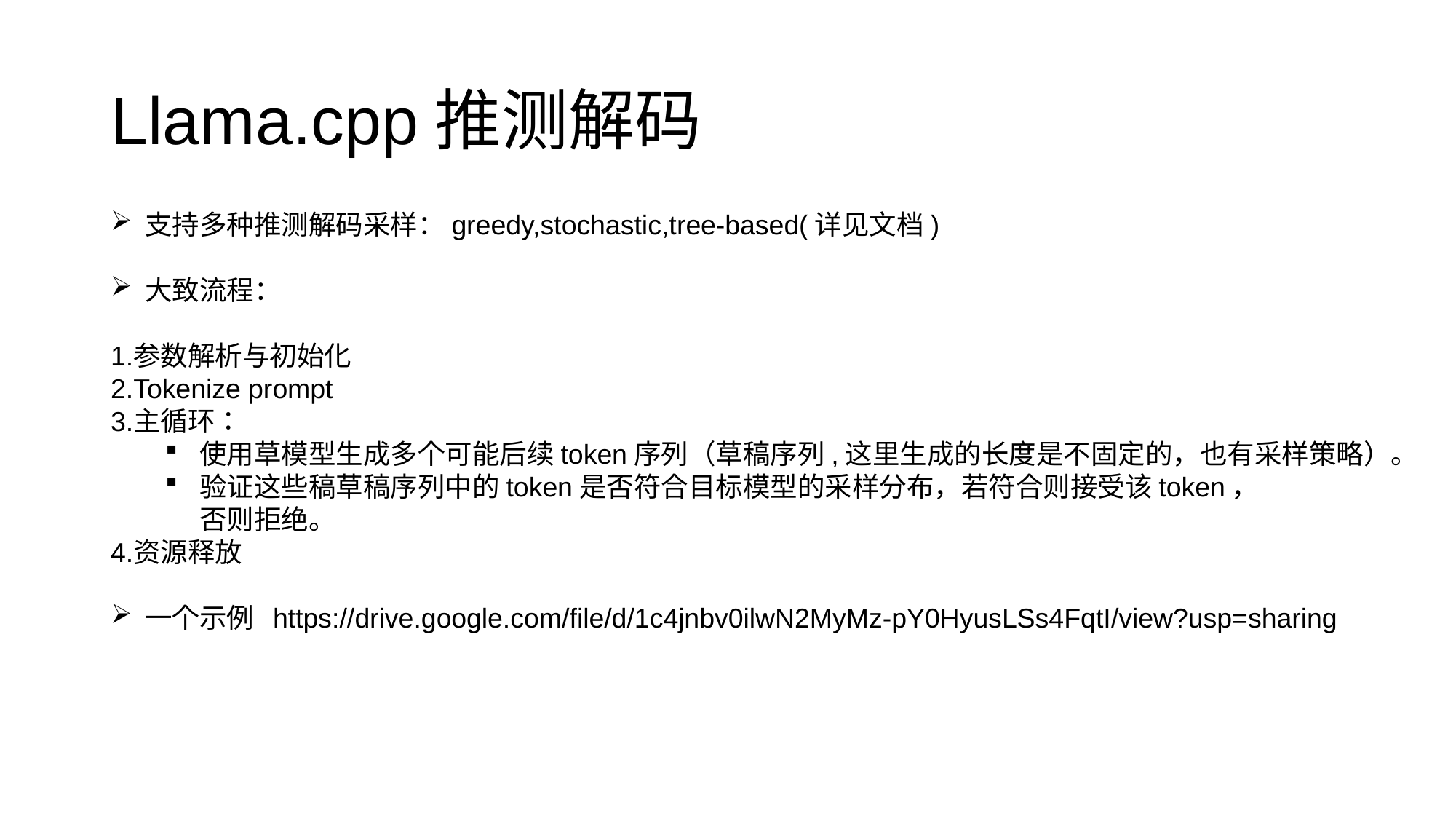

# Llama.cpp推测解码
支持多种推测解码采样：greedy,stochastic,tree-based(详见文档)

大致流程：

参数解析与初始化
Tokenize prompt
主循环：
使用草模型生成多个可能后续token序列（草稿序列,这里生成的长度是不固定的，也有采样策略）。
验证这些稿草稿序列中的token是否符合目标模型的采样分布，若符合则接受该token，
否则拒绝。
资源释放

一个示例  https://drive.google.com/file/d/1c4jnbv0ilwN2MyMz-pY0HyusLSs4FqtI/view?usp=sharing